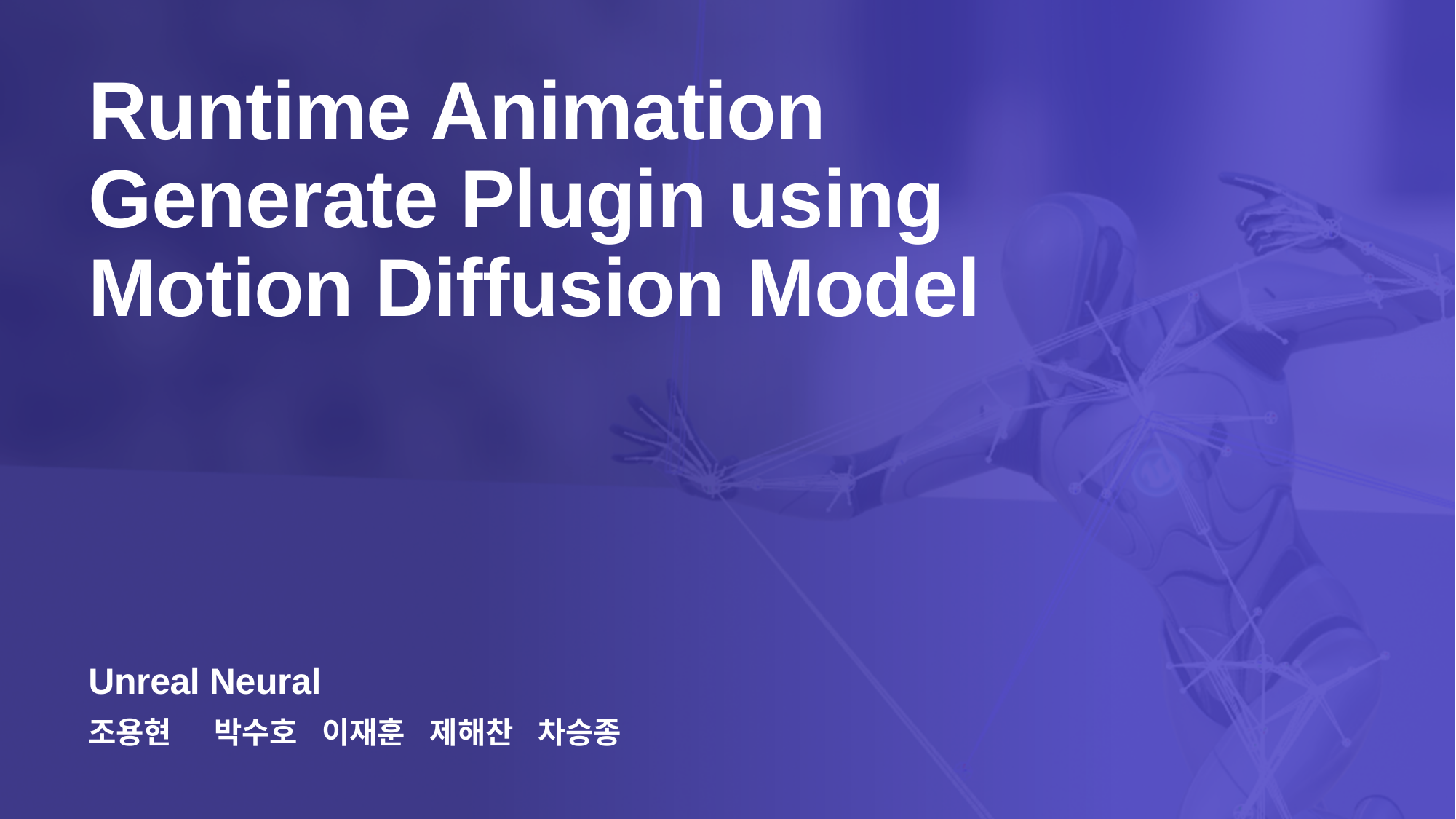

# Runtime Animation Generate Plugin using Motion Diffusion Model
Unreal Neural
조용현	  박수호   이재훈   제해찬   차승종